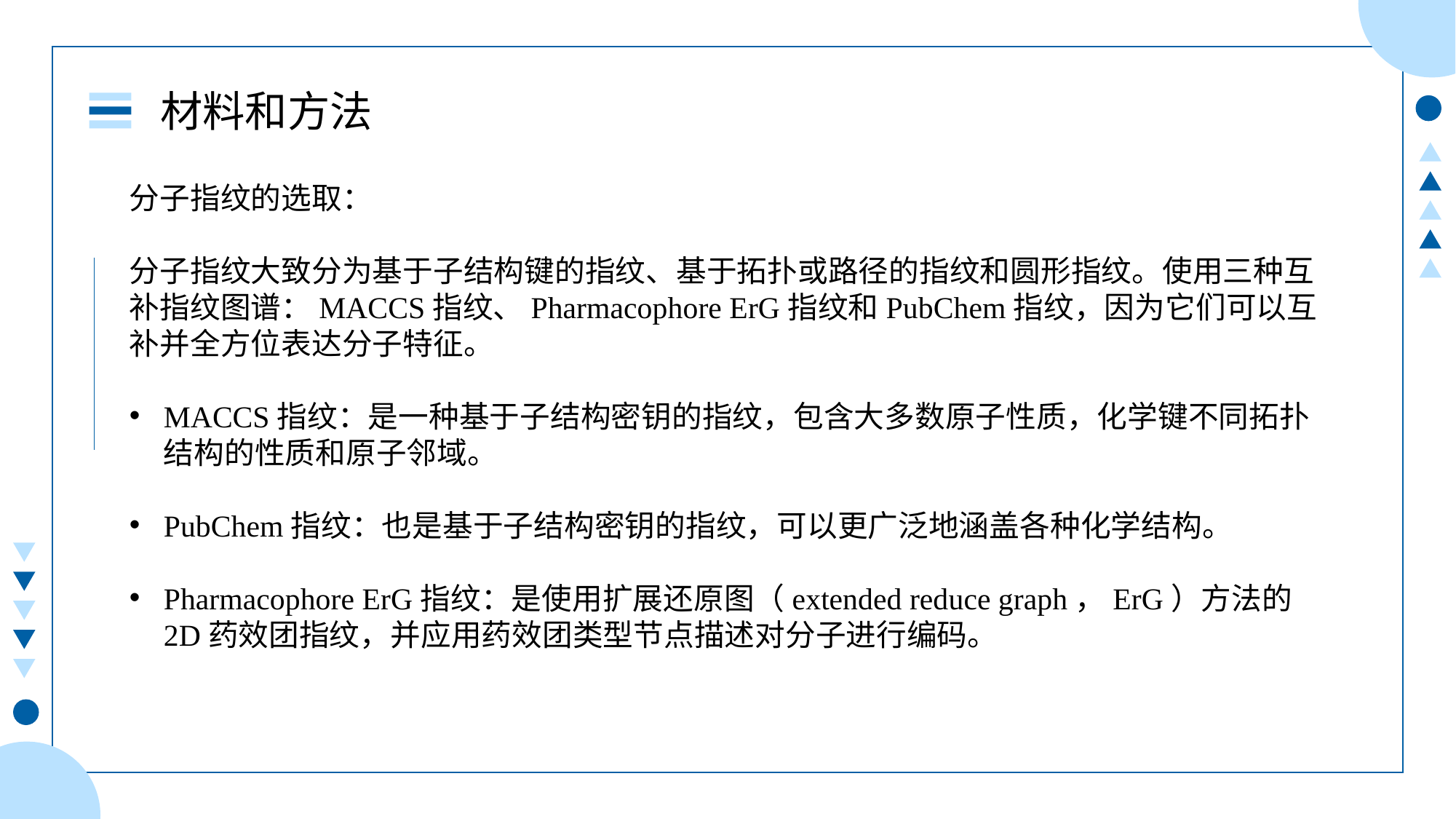

材料和方法

分子指纹的选取：

分子指纹大致分为基于子结构键的指纹、基于拓扑或路径的指纹和圆形指纹。使用三种互补指纹图谱：MACCS指纹、Pharmacophore ErG指纹和PubChem指纹，因为它们可以互补并全方位表达分子特征。

MACCS指纹：是一种基于子结构密钥的指纹，包含大多数原子性质，化学键不同拓扑结构的性质和原子邻域。

PubChem指纹：也是基于子结构密钥的指纹，可以更广泛地涵盖各种化学结构。

Pharmacophore ErG指纹：是使用扩展还原图（extended reduce graph，ErG）方法的2D药效团指纹，并应用药效团类型节点描述对分子进行编码。
11